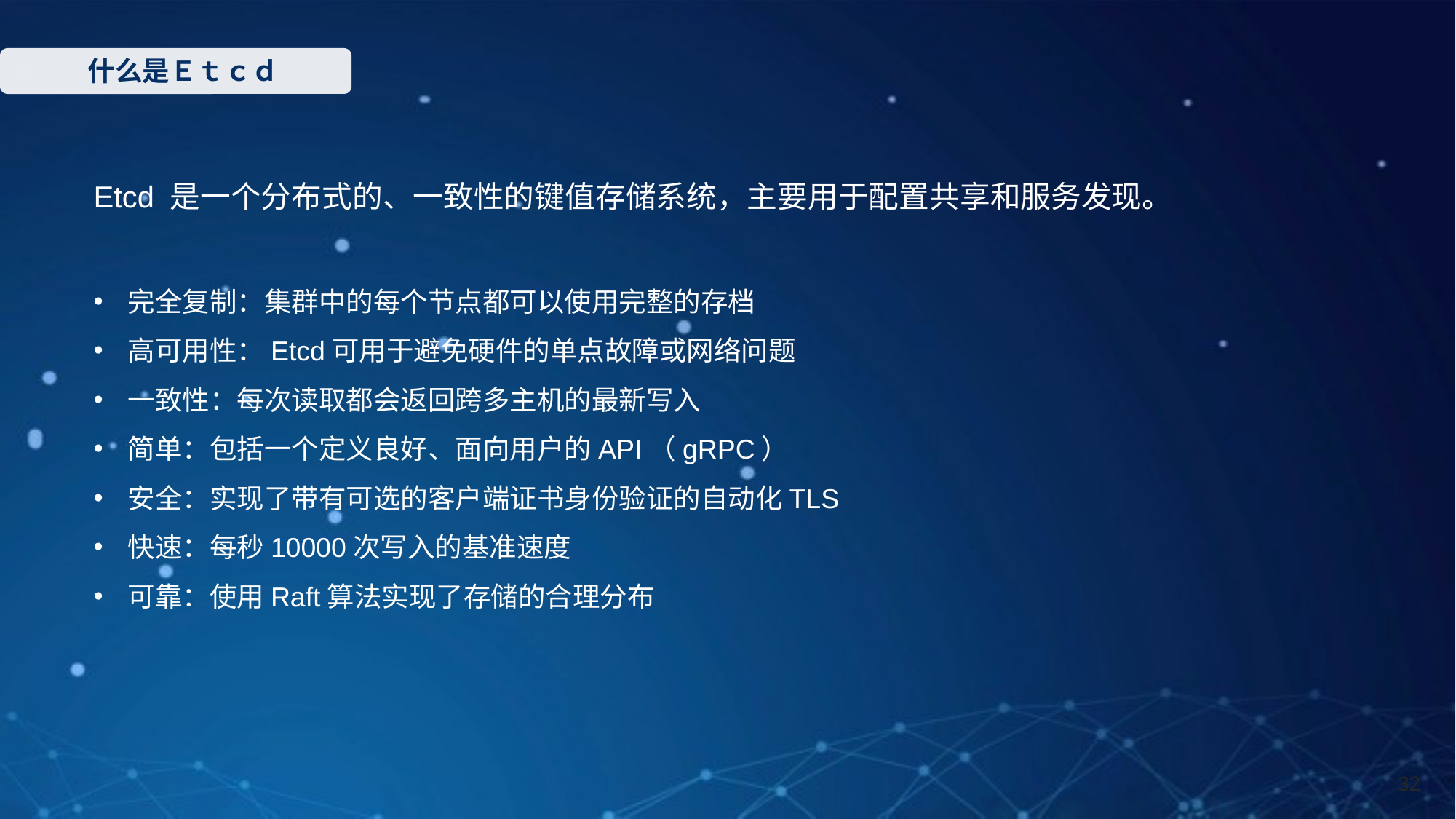

什么是Ｅｔｃｄ

Etcd 是一个分布式的、一致性的键值存储系统，主要用于配置共享和服务发现。

完全复制：集群中的每个节点都可以使用完整的存档
高可用性：Etcd可用于避免硬件的单点故障或网络问题
一致性：每次读取都会返回跨多主机的最新写入
简单：包括一个定义良好、面向用户的API（gRPC）
安全：实现了带有可选的客户端证书身份验证的自动化TLS
快速：每秒10000次写入的基准速度
可靠：使用Raft算法实现了存储的合理分布